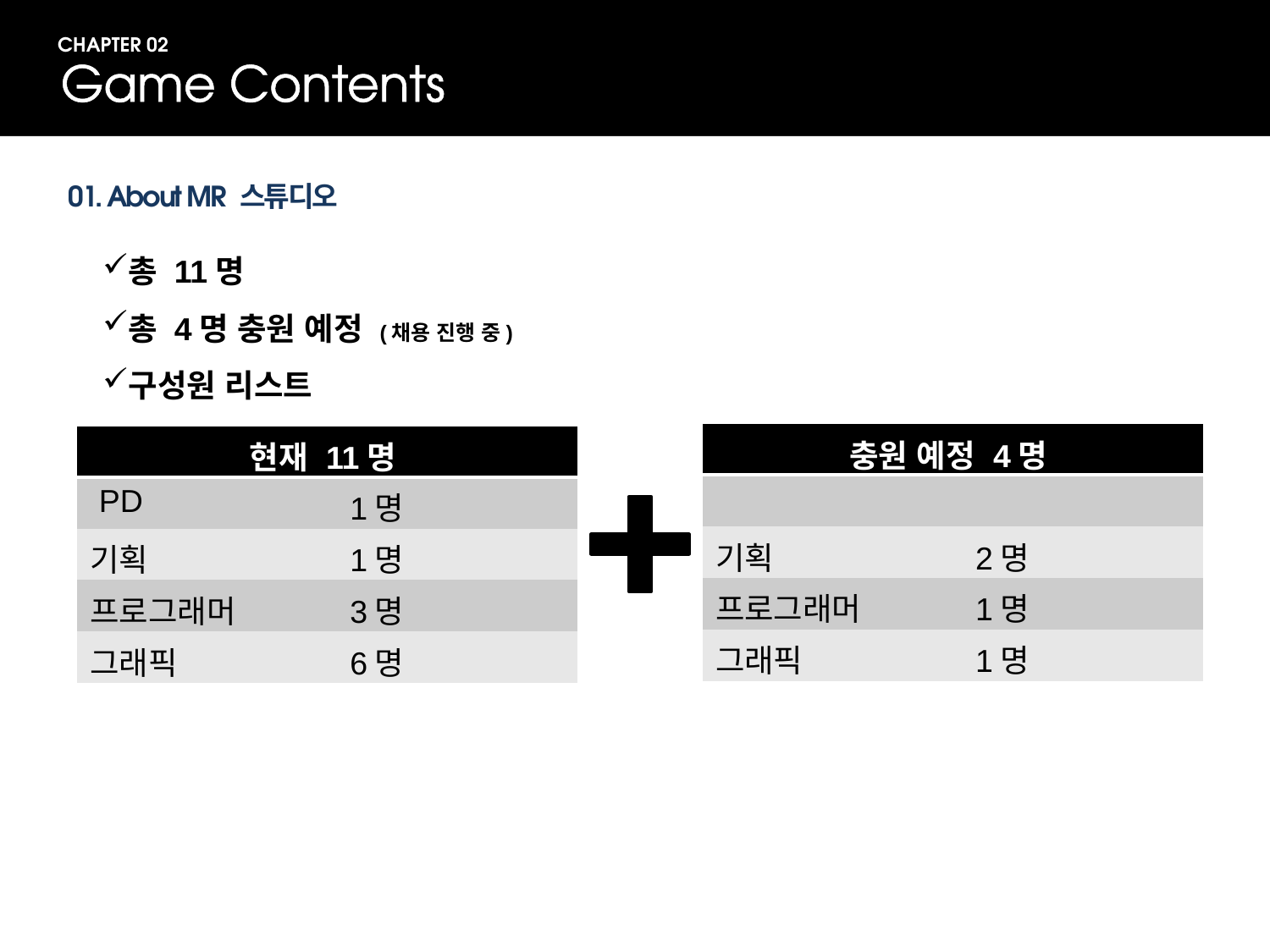

CHAPTER 02
Game Contents

01. About MR 스튜디오
총 11명
총 4명 충원 예정 (채용 진행 중)
구성원 리스트
| 충원 예정 4명 |  |
| --- | --- |
|  |  |
| 기획 | 2명 |
| 프로그래머 | 1명 |
| 그래픽 | 1명 |
| 현재 11명 |  |
| --- | --- |
| PD | 1명 |
| 기획 | 1명 |
| 프로그래머 | 3명 |
| 그래픽 | 6명 |